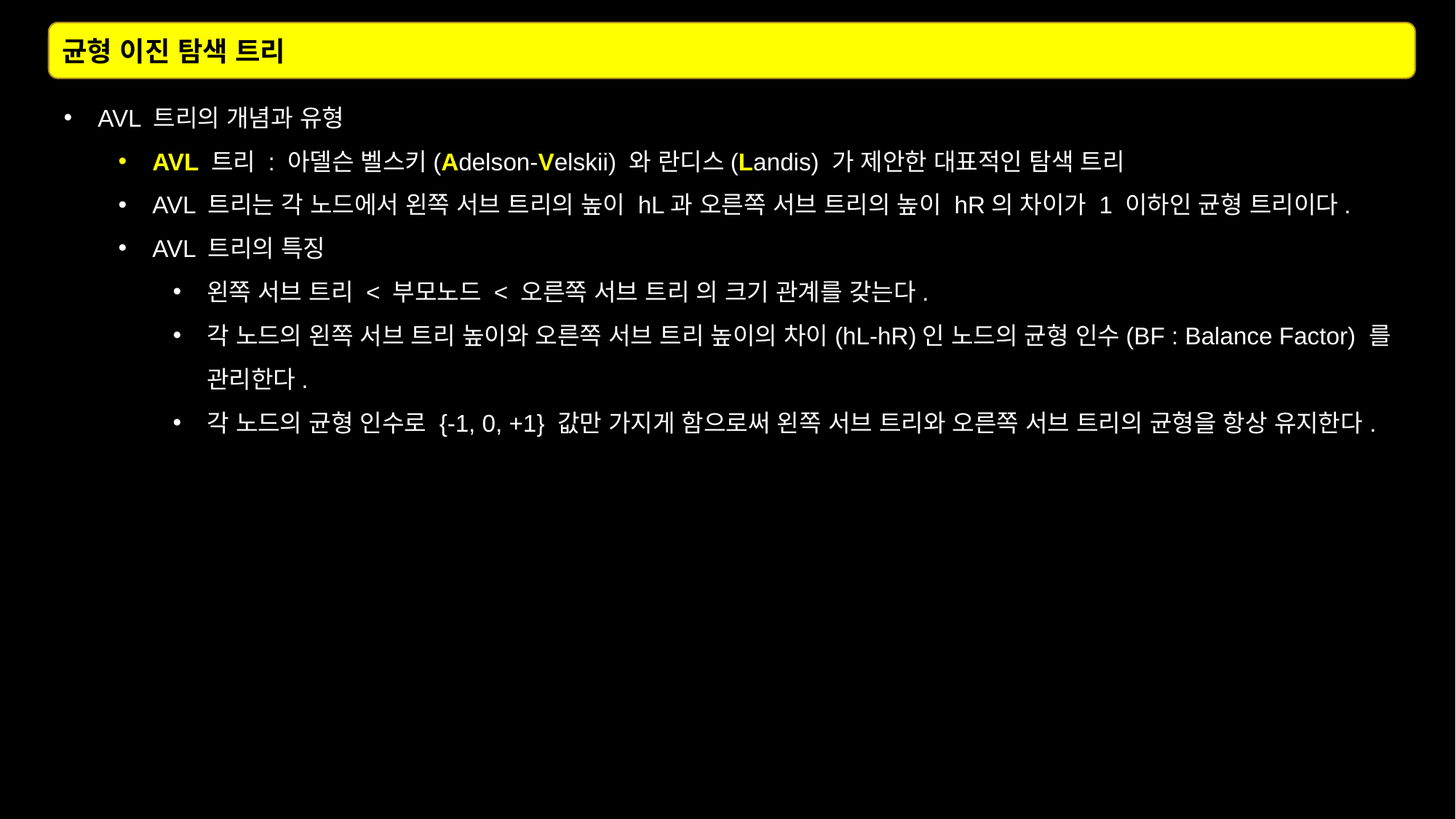

균형 이진 탐색 트리
AVL 트리의 개념과 유형
AVL 트리 : 아델슨 벨스키(Adelson-Velskii) 와 란디스(Landis) 가 제안한 대표적인 탐색 트리
AVL 트리는 각 노드에서 왼쪽 서브 트리의 높이 hL과 오른쪽 서브 트리의 높이 hR의 차이가 1 이하인 균형 트리이다.
AVL 트리의 특징
왼쪽 서브 트리 < 부모노드 < 오른쪽 서브 트리 의 크기 관계를 갖는다.
각 노드의 왼쪽 서브 트리 높이와 오른쪽 서브 트리 높이의 차이(hL-hR)인 노드의 균형 인수(BF : Balance Factor) 를 관리한다.
각 노드의 균형 인수로 {-1, 0, +1} 값만 가지게 함으로써 왼쪽 서브 트리와 오른쪽 서브 트리의 균형을 항상 유지한다.